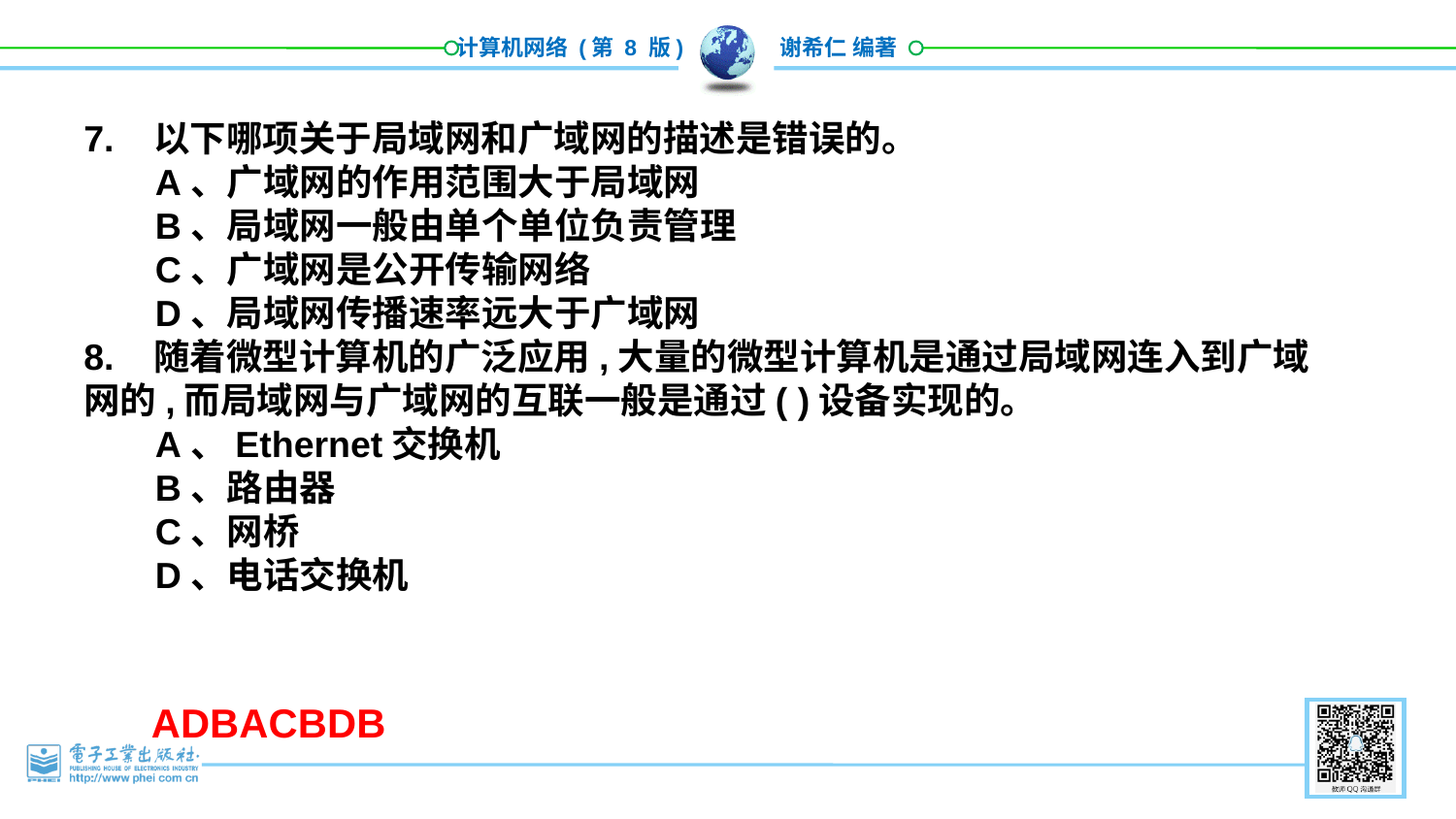

7.   以下哪项关于局域网和广域网的描述是错误的。
       A、广域网的作用范围大于局域网
       B、局域网一般由单个单位负责管理
       C、广域网是公开传输网络
       D、局域网传播速率远大于广域网
8.   随着微型计算机的广泛应用,大量的微型计算机是通过局域网连入到广域网的,而局域网与广域网的互联一般是通过( )设备实现的。
       A、Ethernet交换机
       B、路由器
       C、网桥
       D、电话交换机

ADBACBDB